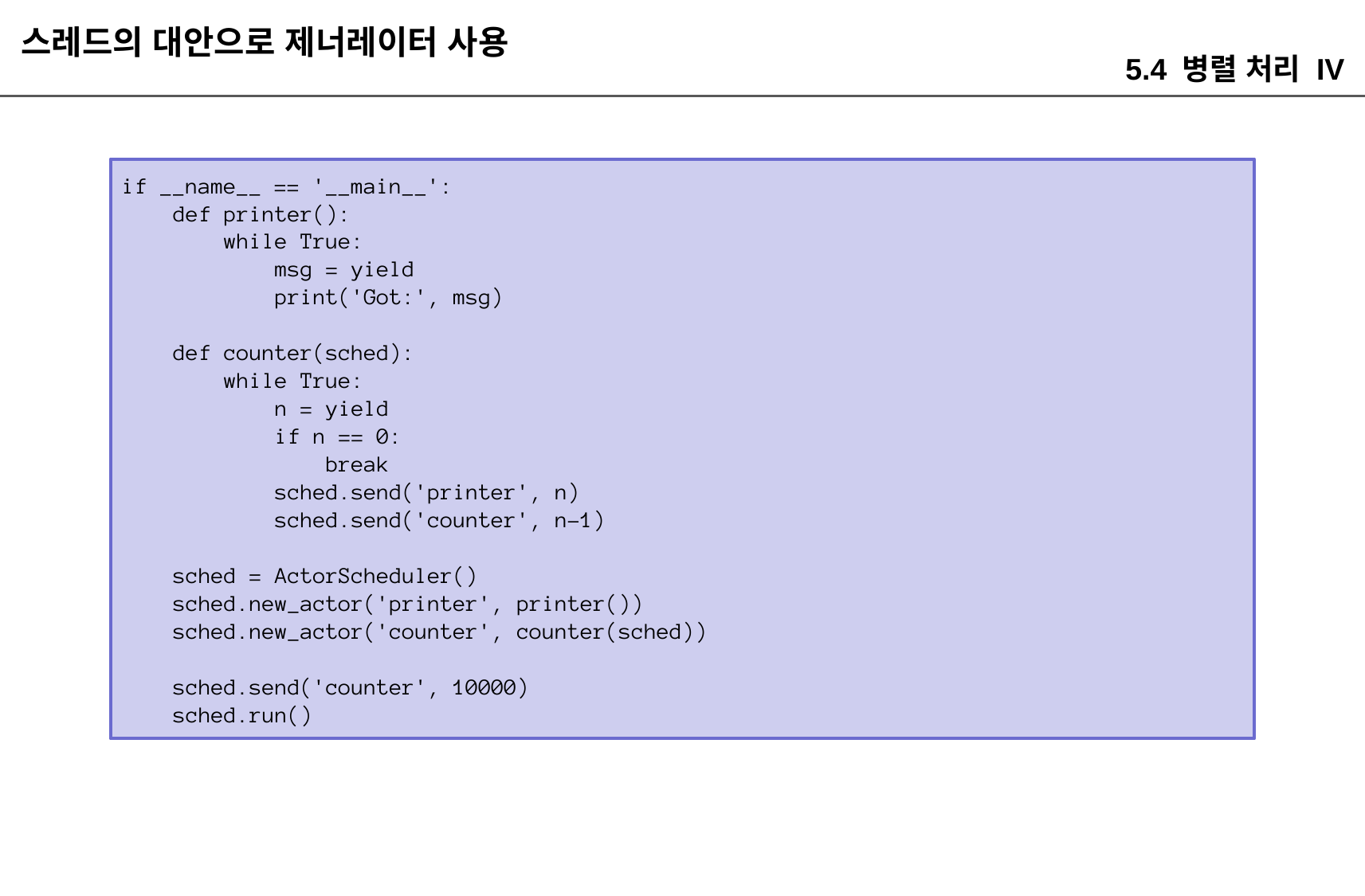

스레드의 대안으로 제너레이터 사용
5.4 병렬 처리 IV
if __name__ == '__main__':
    def printer():
        while True:
            msg = yield
            print('Got:', msg)

    def counter(sched):
        while True:
            n = yield
            if n == 0:
                break
            sched.send('printer', n)
            sched.send('counter', n-1)

    sched = ActorScheduler()
    sched.new_actor('printer', printer())
    sched.new_actor('counter', counter(sched))

    sched.send('counter', 10000)
    sched.run()